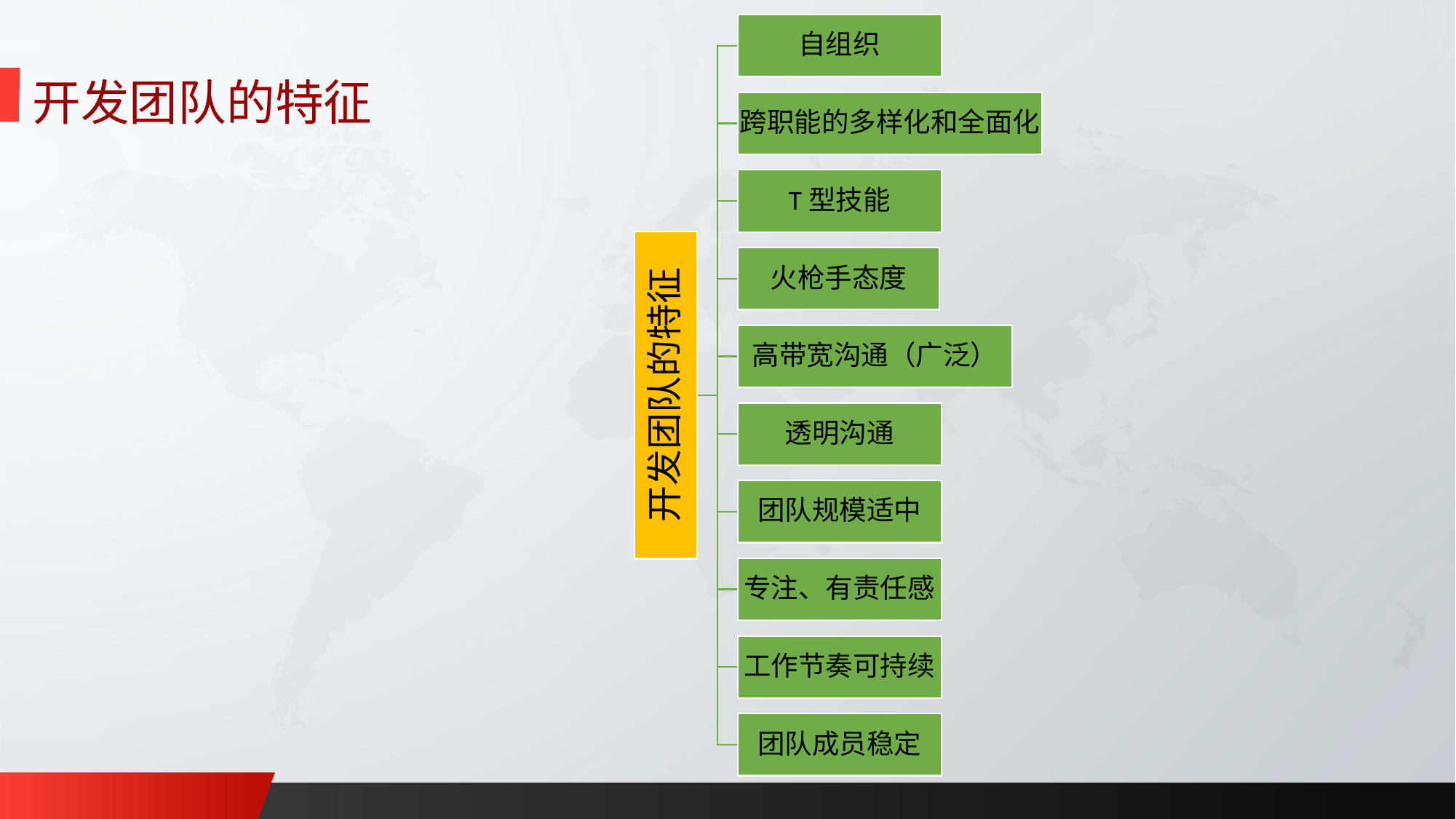

开发团队的特征
自组织
跨职能的多样化和全面化
T型技能
火枪手态度
高带宽沟通（广泛）
透明沟通
团队规模适中
专注、有责任感
工作节奏可持续
团队成员稳定
开发团队的特征